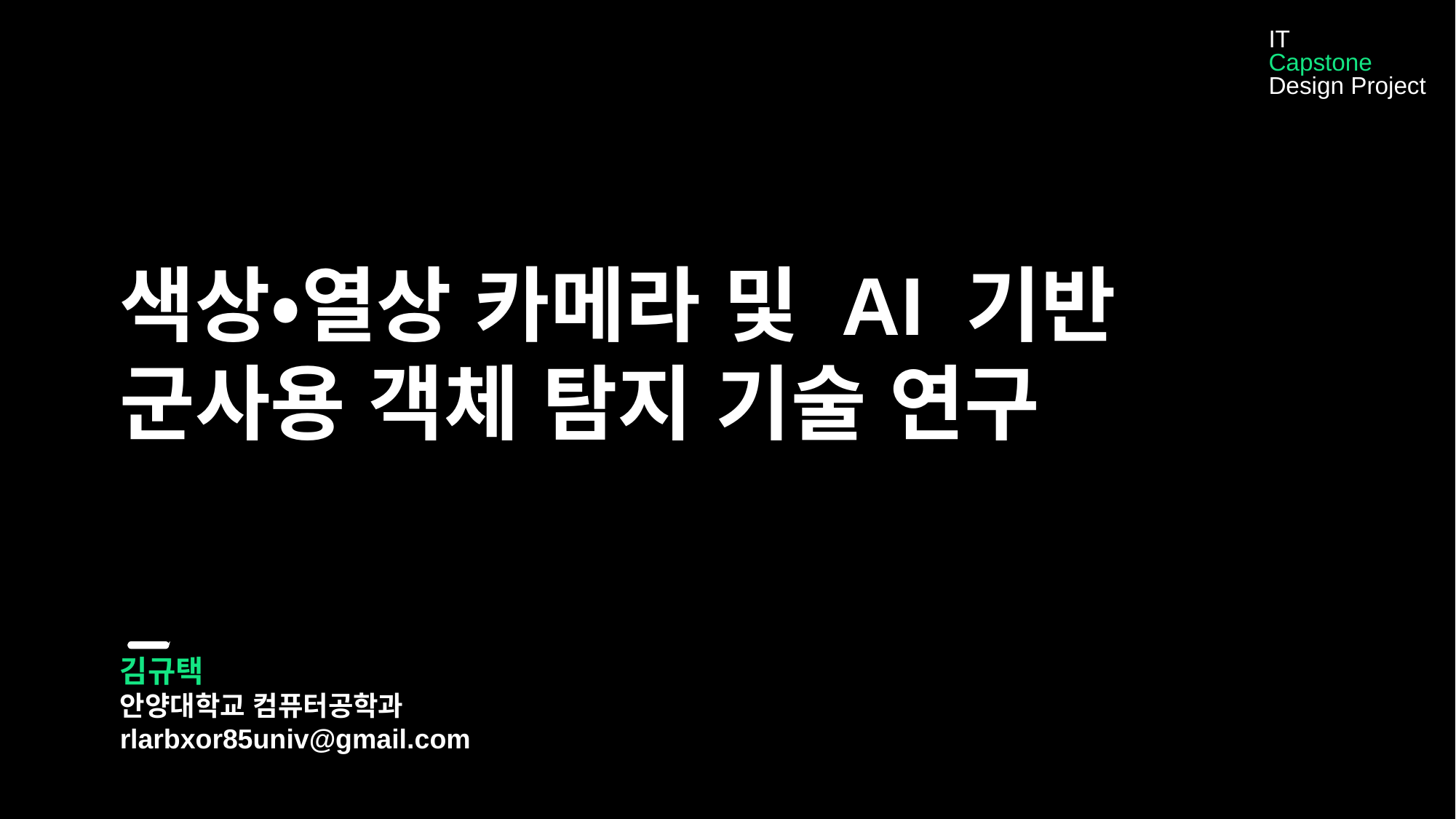

IT
Capstone
Design Project
색상•열상 카메라 및 AI 기반 군사용 객체 탐지 기술 연구
김규택
안양대학교 컴퓨터공학과
rlarbxor85univ@gmail.com